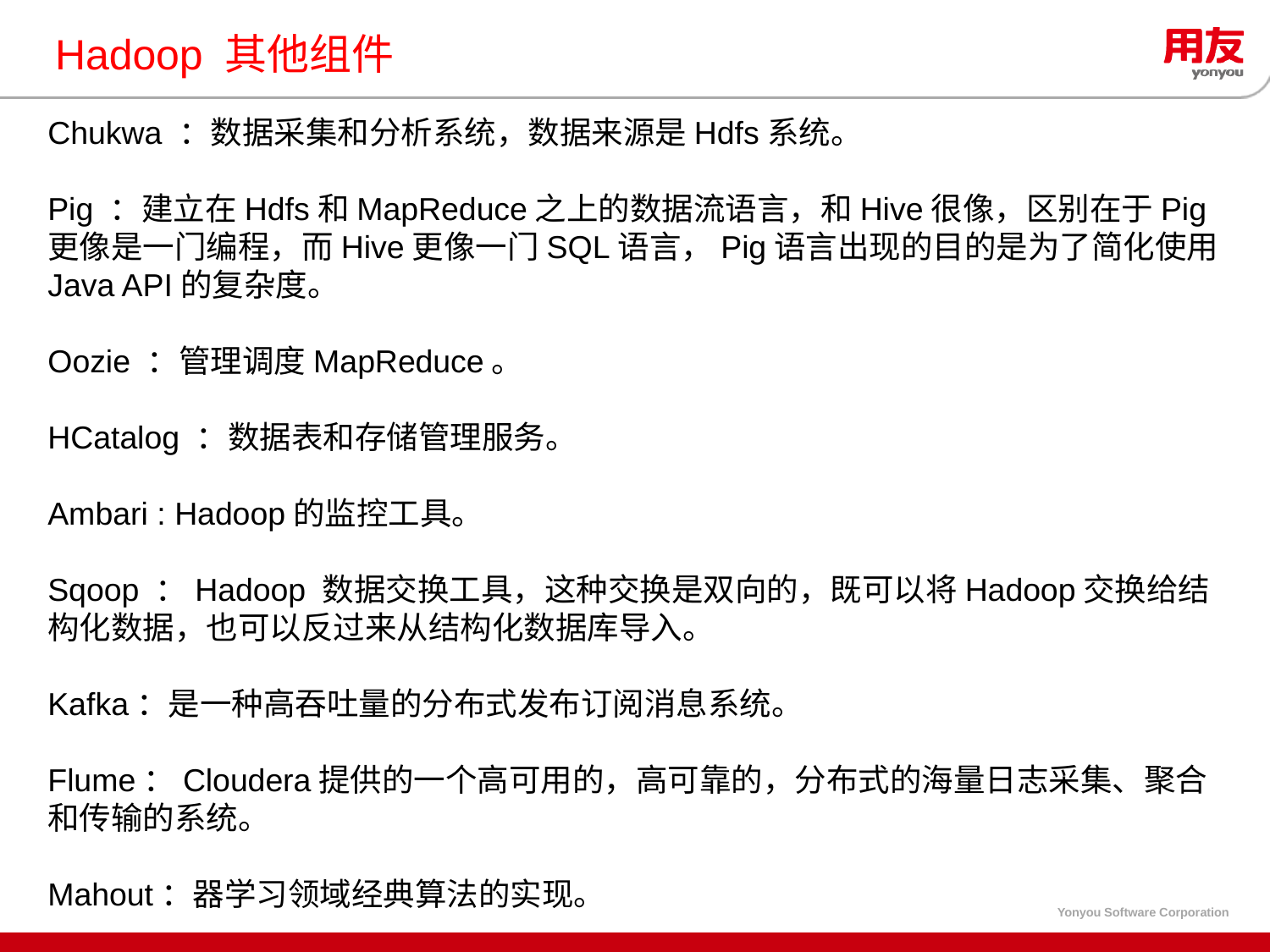

# Hadoop 其他组件
Chukwa ：数据采集和分析系统，数据来源是Hdfs系统。

Pig ：建立在Hdfs和MapReduce之上的数据流语言，和Hive很像，区别在于Pig更像是一门编程，而Hive更像一门SQL语言，Pig语言出现的目的是为了简化使用Java API的复杂度。

Oozie ：管理调度MapReduce。

HCatalog ：数据表和存储管理服务。

Ambari : Hadoop的监控工具。

Sqoop ：Hadoop 数据交换工具，这种交换是双向的，既可以将Hadoop交换给结构化数据，也可以反过来从结构化数据库导入。

Kafka：是一种高吞吐量的分布式发布订阅消息系统。

Flume：Cloudera提供的一个高可用的，高可靠的，分布式的海量日志采集、聚合和传输的系统。

Mahout：器学习领域经典算法的实现。